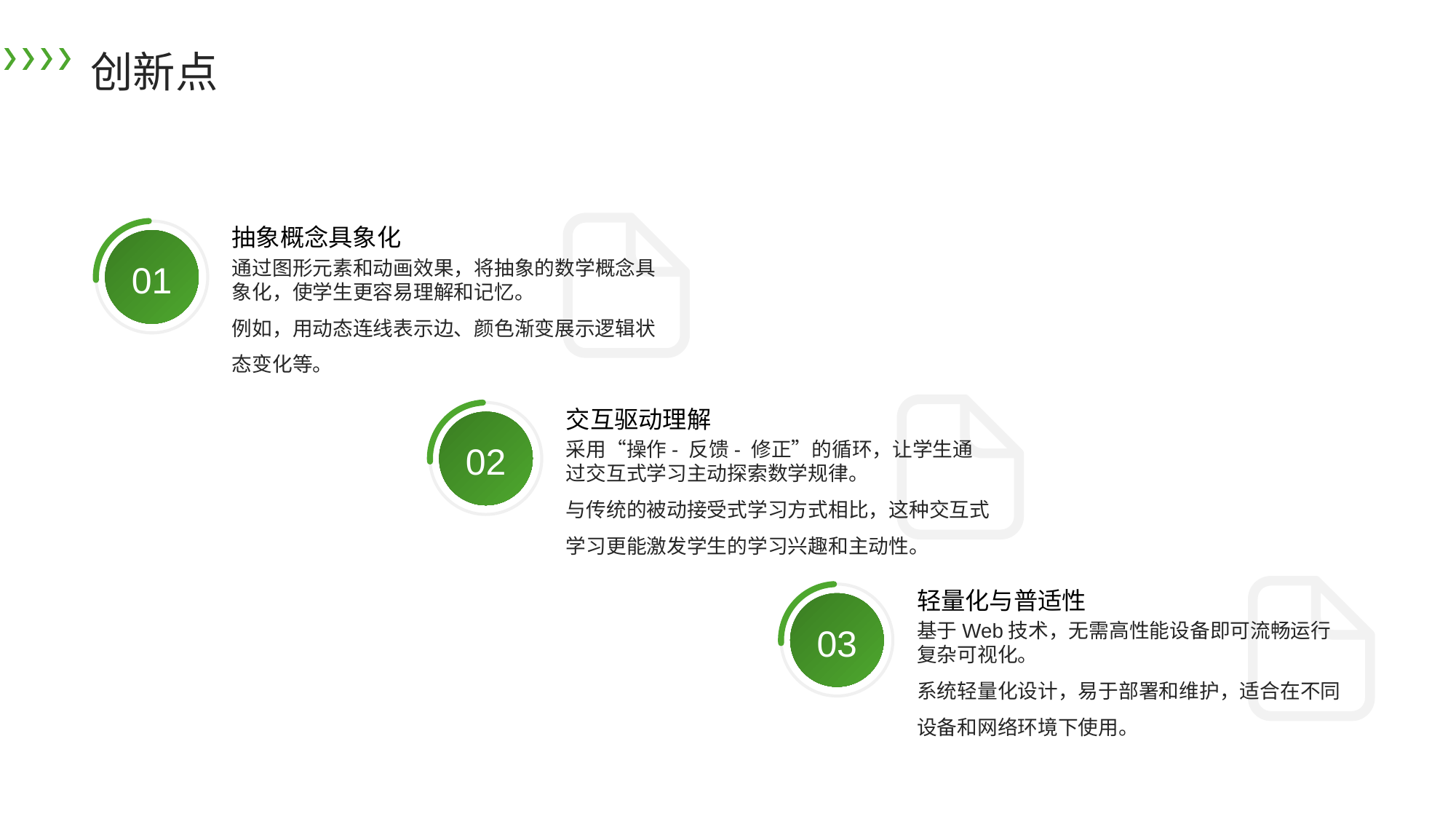

创新点
抽象概念具象化

01
通过图形元素和动画效果，将抽象的数学概念具象化，使学生更容易理解和记忆。
例如，用动态连线表示边、颜色渐变展示逻辑状态变化等。
交互驱动理解

02
采用“操作- 反馈- 修正”的循环，让学生通过交互式学习主动探索数学规律。
与传统的被动接受式学习方式相比，这种交互式学习更能激发学生的学习兴趣和主动性。
轻量化与普适性

03
基于Web技术，无需高性能设备即可流畅运行复杂可视化。
系统轻量化设计，易于部署和维护，适合在不同设备和网络环境下使用。